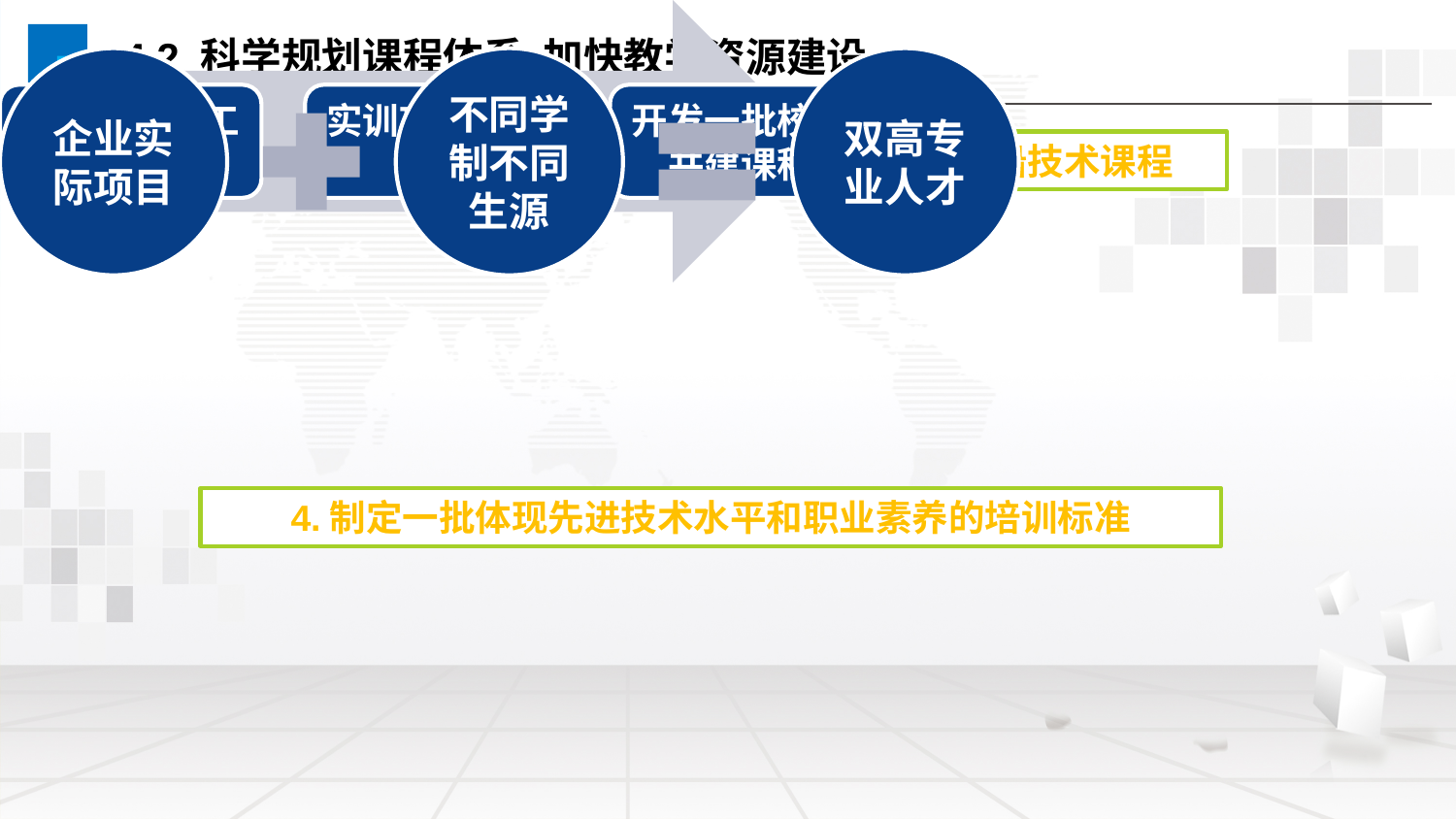

4.2 科学规划课程体系  加快教学资源建设
3.建设一批配套实训项目和技术标准的先进前沿技术课程
活页式教材工作手册
实训项目技术标准
开发一批校企共建课程
4.制定一批体现先进技术水平和职业素养的培训标准
企业实际项目

不同学制不同生源

双高专业人才